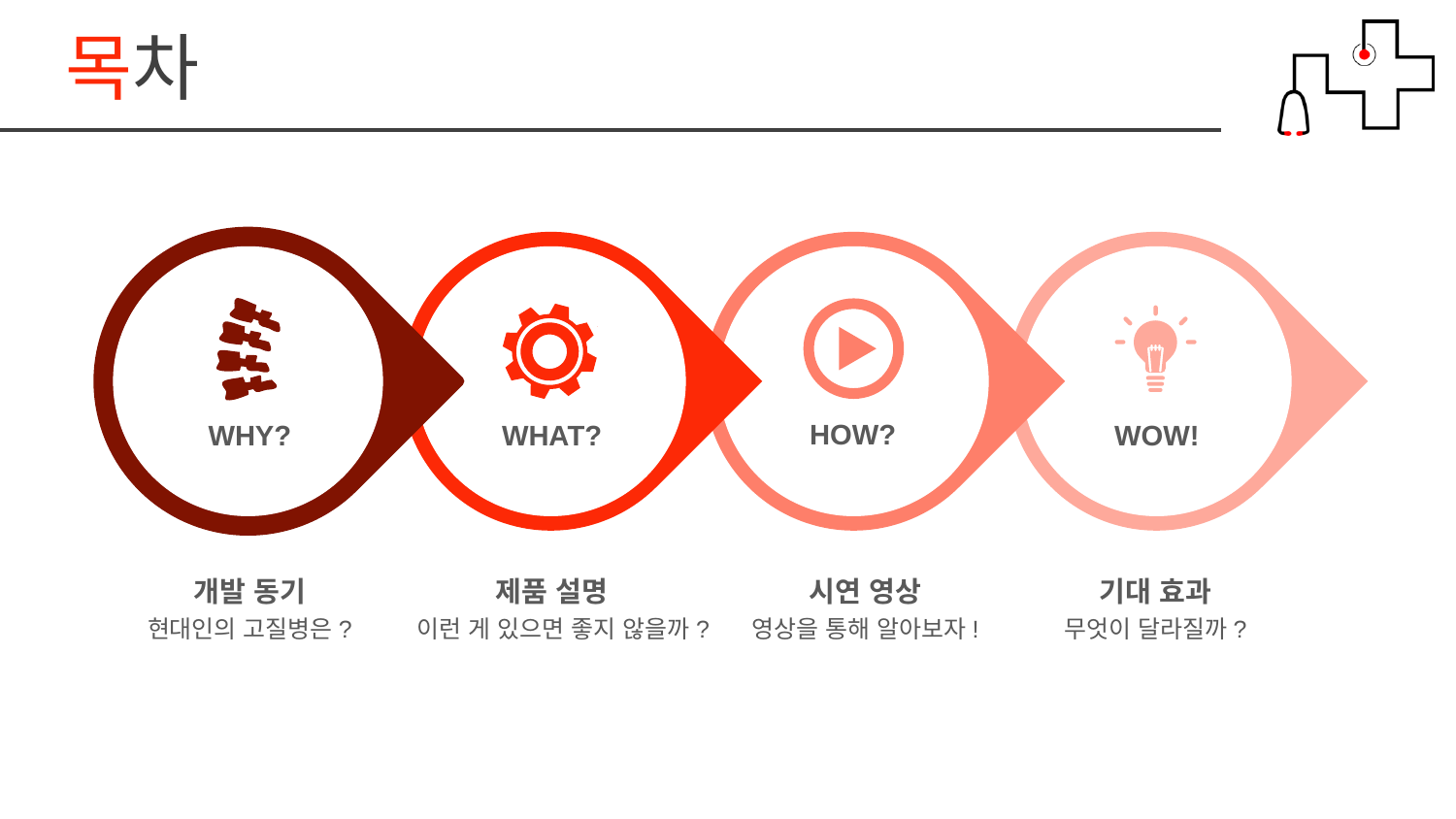

목차

HOW?
WHY?
WOW!
WHAT?
개발 동기
현대인의 고질병은?
제품 설명
이런 게 있으면 좋지 않을까?
시연 영상
영상을 통해 알아보자!
기대 효과
무엇이 달라질까?